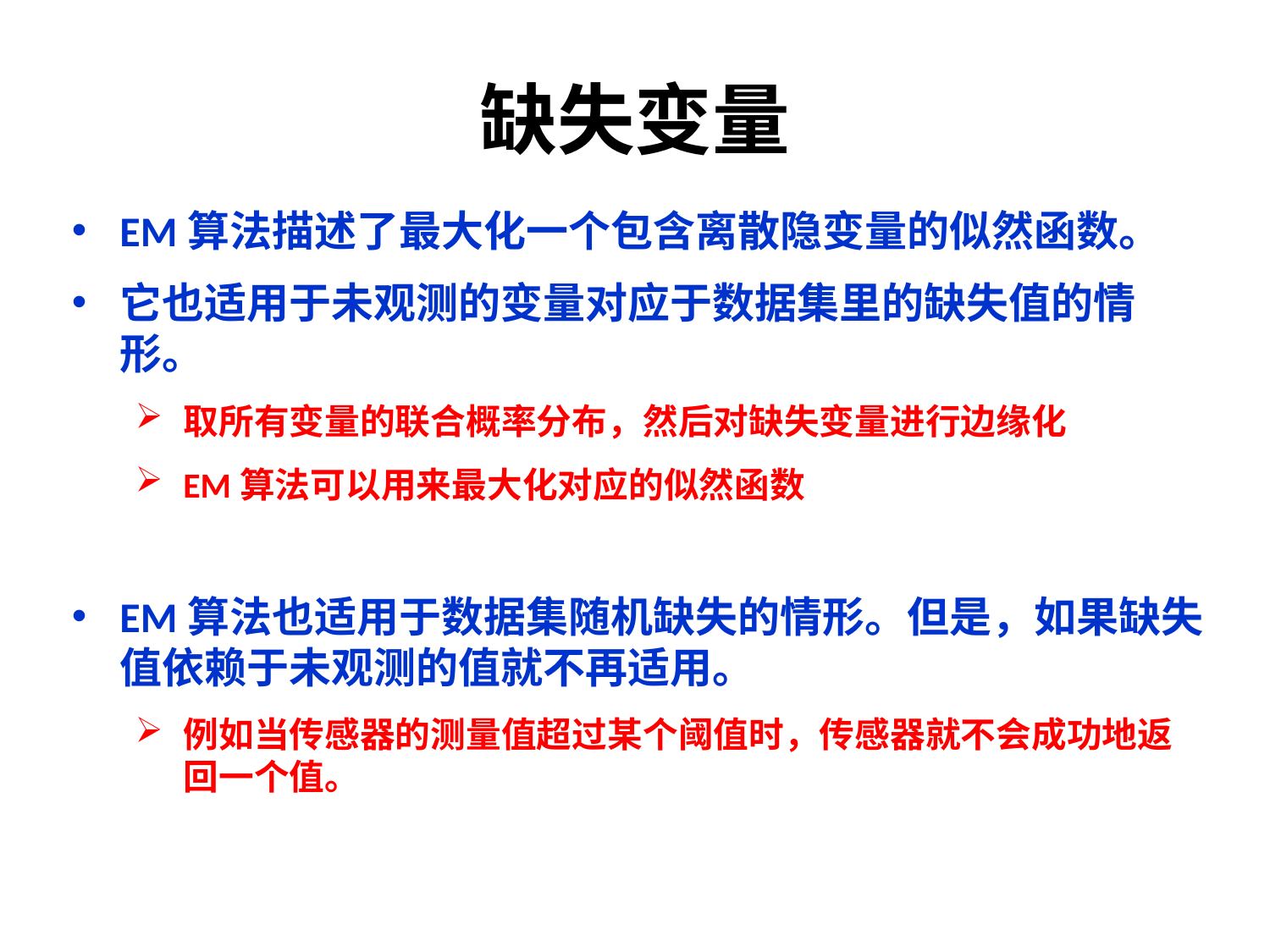

# 缺失变量
EM算法描述了最⼤化⼀个包含离散隐变量的似然函数。
它也适⽤于未观测的变量对应于数据集⾥的缺失值的情形。
取所有变量的联合概率分布，然后对缺失变量进行边缘化
EM算法可以⽤来最⼤化对应的似然函数

EM算法也适⽤于数据集随机缺失的情形。但是，如果缺失值依赖于未观测的值就不再适用。
例如当传感器的测量值超过某个阈值时，传感器就不会成功地返回⼀个值。
74